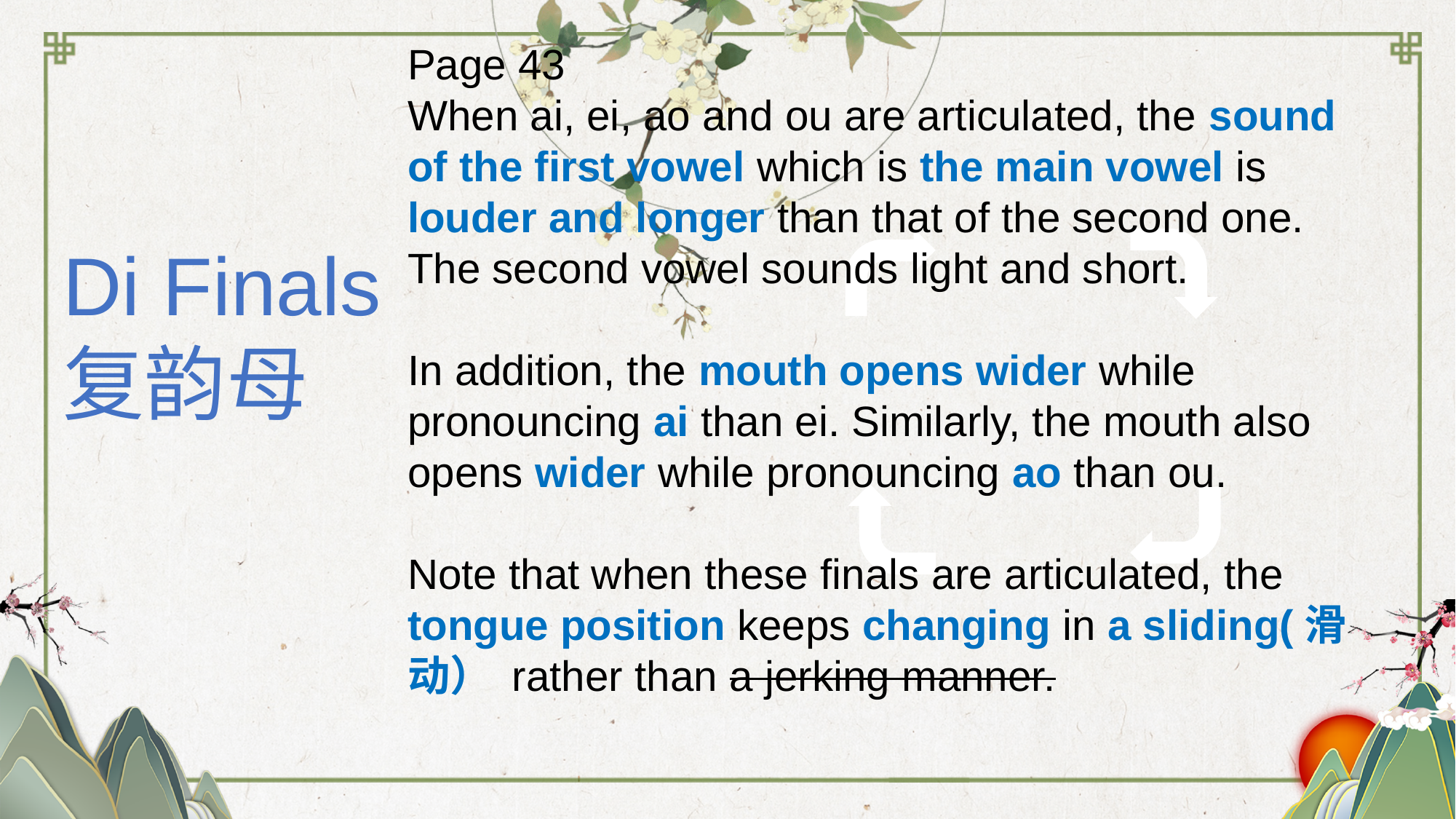

Page 43
When ai, ei, ao and ou are articulated, the sound of the first vowel which is the main vowel is louder and longer than that of the second one. The second vowel sounds light and short.

In addition, the mouth opens wider while pronouncing ai than ei. Similarly, the mouth also opens wider while pronouncing ao than ou.

Note that when these finals are articulated, the tongue position keeps changing in a sliding(滑动） rather than a jerking manner.
Di Finals
复韵母